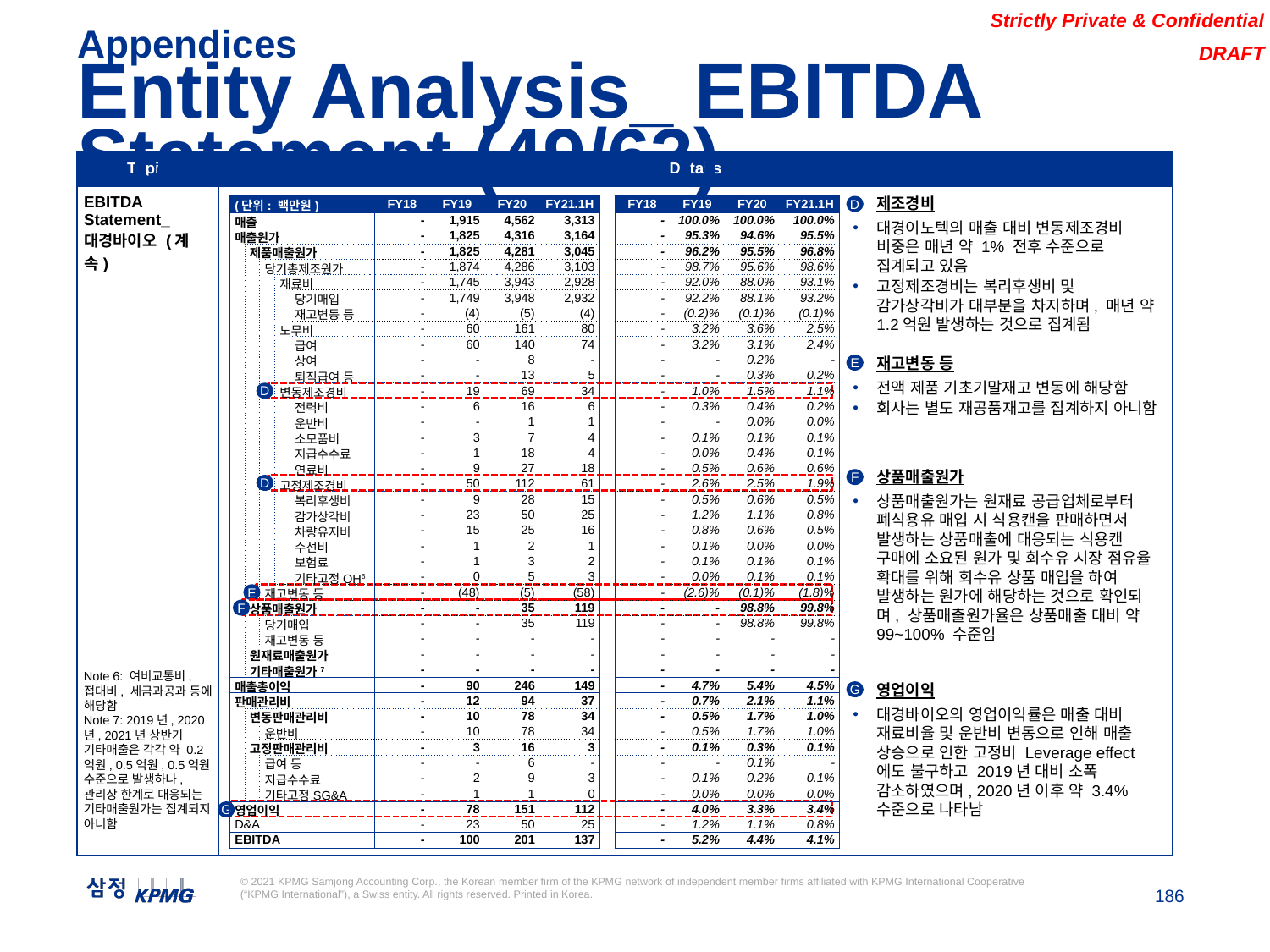

Appendices
Entity Analysis_ EBITDA Statement (49/63)
| Topic | Details |
| --- | --- |
| EBITDA Statement\_ 대경바이오 (계속) |  |
제조경비
대경이노텍의 매출 대비 변동제조경비 비중은 매년 약 1% 전후 수준으로 집계되고 있음
고정제조경비는 복리후생비 및 감가상각비가 대부분을 차지하며, 매년 약 1.2억원 발생하는 것으로 집계됨

| (단위: 백만원) |  |  |  |  | FY18 | FY19 | FY20 | FY21.1H |  | FY18 | FY19 | FY20 | FY21.1H |
| --- | --- | --- | --- | --- | --- | --- | --- | --- | --- | --- | --- | --- | --- |
| 매출 |  |  |  |  | - | 1,915 | 4,562 | 3,313 |  | - | 100.0% | 100.0% | 100.0% |
| 매출원가 |  |  |  |  | - | 1,825 | 4,316 | 3,164 |  | - | 95.3% | 94.6% | 95.5% |
|  | 제품매출원가 |  |  |  | - | 1,825 | 4,281 | 3,045 |  | - | 96.2% | 95.5% | 96.8% |
|  |  | 당기총제조원가 |  |  | - | 1,874 | 4,286 | 3,103 |  | - | 98.7% | 95.6% | 98.6% |
|  |  |  | 재료비 |  | - | 1,745 | 3,943 | 2,928 |  | - | 92.0% | 88.0% | 93.1% |
|  |  |  |  | 당기매입 | - | 1,749 | 3,948 | 2,932 |  | - | 92.2% | 88.1% | 93.2% |
|  |  |  |  | 재고변동 등 | - | (4) | (5) | (4) |  | - | (0.2)% | (0.1)% | (0.1)% |
|  |  |  | 노무비 |  | - | 60 | 161 | 80 |  | - | 3.2% | 3.6% | 2.5% |
|  |  |  |  | 급여 | - | 60 | 140 | 74 |  | - | 3.2% | 3.1% | 2.4% |
|  |  |  |  | 상여 | - | - | 8 | - |  | - | - | 0.2% | - |
|  |  |  |  | 퇴직급여 등 | - | - | 13 | 5 |  | - | - | 0.3% | 0.2% |
|  |  |  | 변동제조경비 |  | - | 19 | 69 | 34 |  | - | 1.0% | 1.5% | 1.1% |
|  |  |  |  | 전력비 | - | 6 | 16 | 6 |  | - | 0.3% | 0.4% | 0.2% |
|  |  |  |  | 운반비 | - | - | 1 | 1 |  | - | - | 0.0% | 0.0% |
|  |  |  |  | 소모품비 | - | 3 | 7 | 4 |  | - | 0.1% | 0.1% | 0.1% |
|  |  |  |  | 지급수수료 | - | 1 | 18 | 4 |  | - | 0.0% | 0.4% | 0.1% |
|  |  |  |  | 연료비 | - | 9 | 27 | 18 |  | - | 0.5% | 0.6% | 0.6% |
|  |  |  | 고정제조경비 |  | - | 50 | 112 | 61 |  | - | 2.6% | 2.5% | 1.9% |
|  |  |  |  | 복리후생비 | - | 9 | 28 | 15 |  | - | 0.5% | 0.6% | 0.5% |
|  |  |  |  | 감가상각비 | - | 23 | 50 | 25 |  | - | 1.2% | 1.1% | 0.8% |
|  |  |  |  | 차량유지비 | - | 15 | 25 | 16 |  | - | 0.8% | 0.6% | 0.5% |
|  |  |  |  | 수선비 | - | 1 | 2 | 1 |  | - | 0.1% | 0.0% | 0.0% |
|  |  |  |  | 보험료 | - | 1 | 3 | 2 |  | - | 0.1% | 0.1% | 0.1% |
|  |  |  |  | 기타고정OH6 | - | 0 | 5 | 3 |  | - | 0.0% | 0.1% | 0.1% |
|  |  | 재고변동 등 |  |  | - | (48) | (5) | (58) |  | - | (2.6)% | (0.1)% | (1.8)% |
|  | 상품매출원가 |  |  |  | - | - | 35 | 119 |  | - | - | 98.8% | 99.8% |
|  |  | 당기매입 |  |  | - | - | 35 | 119 |  | - | - | 98.8% | 99.8% |
|  |  | 재고변동 등 |  |  | - | - | - | - |  | - | - | - | - |
|  | 원재료매출원가 |  |  |  | - | - | - | - |  | - | - | - | - |
|  | 기타매출원가7 |  |  |  | - | - | - | - |  | - | - | - | - |
| 매출총이익 |  |  |  |  | - | 90 | 246 | 149 |  | - | 4.7% | 5.4% | 4.5% |
| 판매관리비 |  |  |  |  | - | 12 | 94 | 37 |  | - | 0.7% | 2.1% | 1.1% |
|  | 변동판매관리비 |  |  |  | - | 10 | 78 | 34 |  | - | 0.5% | 1.7% | 1.0% |
|  |  | 운반비 |  |  | - | 10 | 78 | 34 |  | - | 0.5% | 1.7% | 1.0% |
|  | 고정판매관리비 |  |  |  | - | 3 | 16 | 3 |  | - | 0.1% | 0.3% | 0.1% |
|  |  | 급여 등 |  |  | - | - | 6 | - |  | - | - | 0.1% | - |
|  |  | 지급수수료 |  |  | - | 2 | 9 | 3 |  | - | 0.1% | 0.2% | 0.1% |
|  |  | 기타고정SG&A |  |  | - | 1 | 1 | 0 |  | - | 0.0% | 0.0% | 0.0% |
| 영업이익 |  |  |  |  | - | 78 | 151 | 112 |  | - | 4.0% | 3.3% | 3.4% |
| D&A |  |  |  |  | - | 23 | 50 | 25 |  | - | 1.2% | 1.1% | 0.8% |
| EBITDA |  |  |  |  | - | 100 | 201 | 137 |  | - | 5.2% | 4.4% | 4.1% |
D
재고변동 등
전액 제품 기초기말재고 변동에 해당함
회사는 별도 재공품재고를 집계하지 아니함
E
D

상품매출원가
상품매출원가는 원재료 공급업체로부터 폐식용유 매입 시 식용캔을 판매하면서 발생하는 상품매출에 대응되는 식용캔  구매에 소요된 원가 및 회수유 시장 점유율 확대를 위해 회수유 상품 매입을 하여 발생하는 원가에 해당하는 것으로 확인되며, 상품매출원가율은 상품매출 대비 약 99~100% 수준임
F
D

E

F

Note 6: 여비교통비, 접대비, 세금과공과 등에 해당함
Note 7: 2019년, 2020년, 2021년 상반기 기타매출은 각각 약 0.2억원, 0.5억원, 0.5억원 수준으로 발생하나, 관리상 한계로 대응되는 기타매출원가는 집계되지 아니함
영업이익
대경바이오의 영업이익률은 매출 대비 재료비율 및 운반비 변동으로 인해 매출 상승으로 인한 고정비 Leverage effect에도 불구하고 2019년 대비 소폭 감소하였으며, 2020년 이후 약 3.4% 수준으로 나타남
G

G